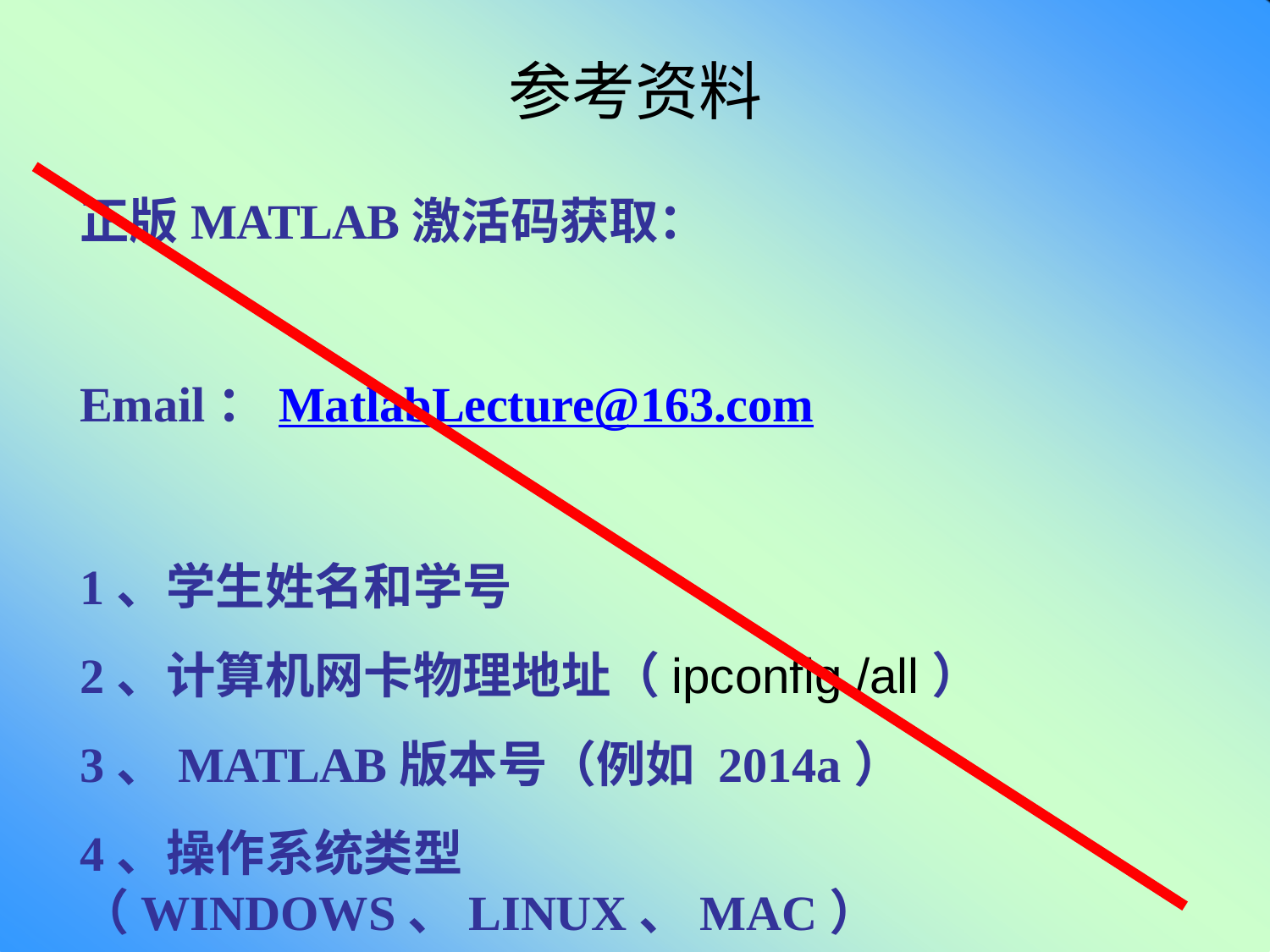

# 参考资料

正版MATLAB激活码获取：

Email：MatlabLecture@163.com

1、学生姓名和学号
2、计算机网卡物理地址（ipconfig /all）
3、MATLAB版本号（例如 2014a）
4、操作系统类型（WINDOWS、LINUX、MAC）